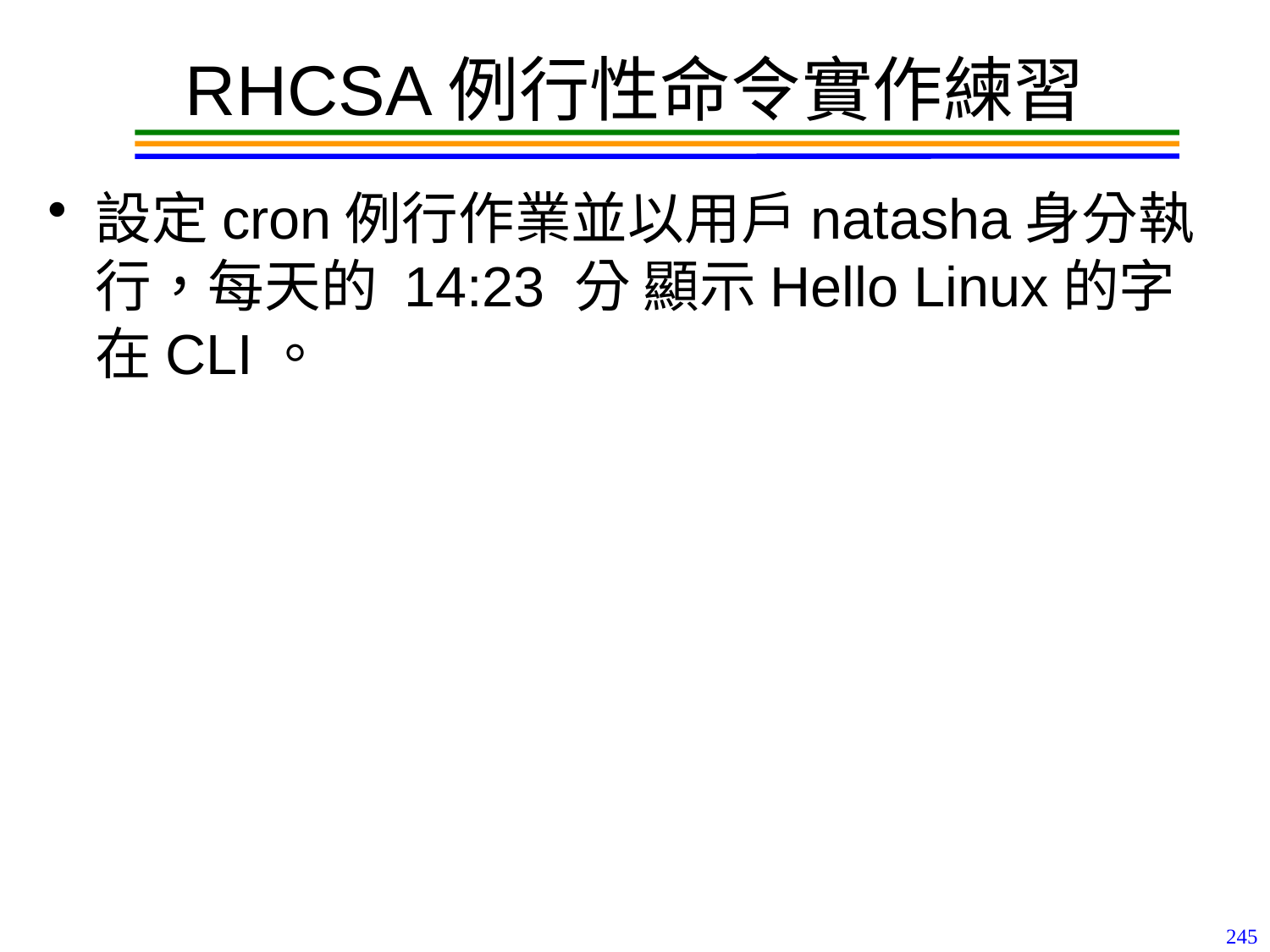

# RHCSA例行性命令實作練習
設定cron例行作業並以用戶natasha身分執行，每天的 14:23 分 顯示Hello Linux的字在CLI。

245